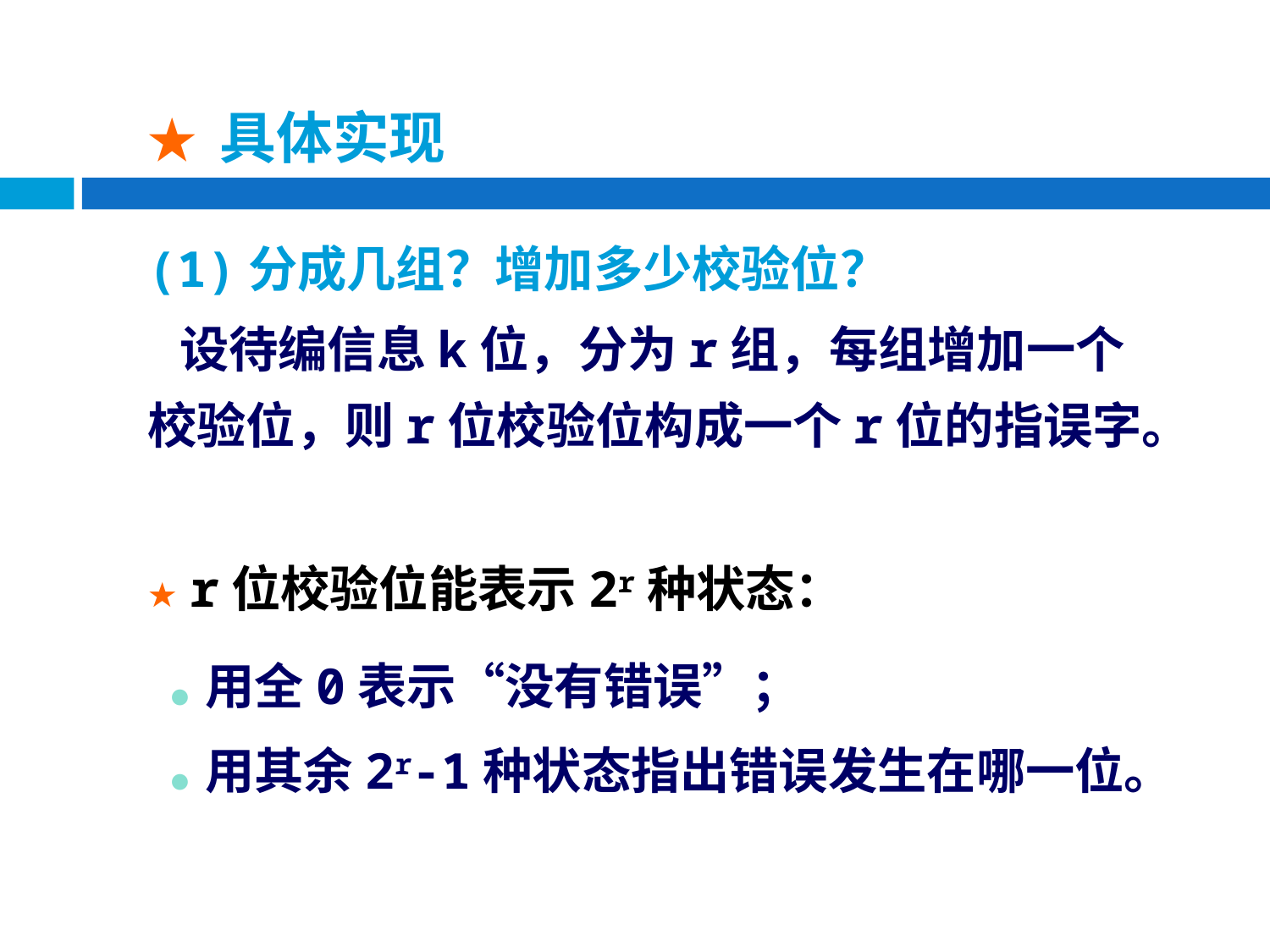

★ 具体实现
# (1)分成几组？增加多少校验位？ 设待编信息k位，分为r组，每组增加一个 校验位，则r位校验位构成一个r位的指误字。
★ r位校验位能表示2r种状态：

      ●   用全0表示“没有错误”；

      ●   用其余2r-1种状态指出错误发生在哪一位。